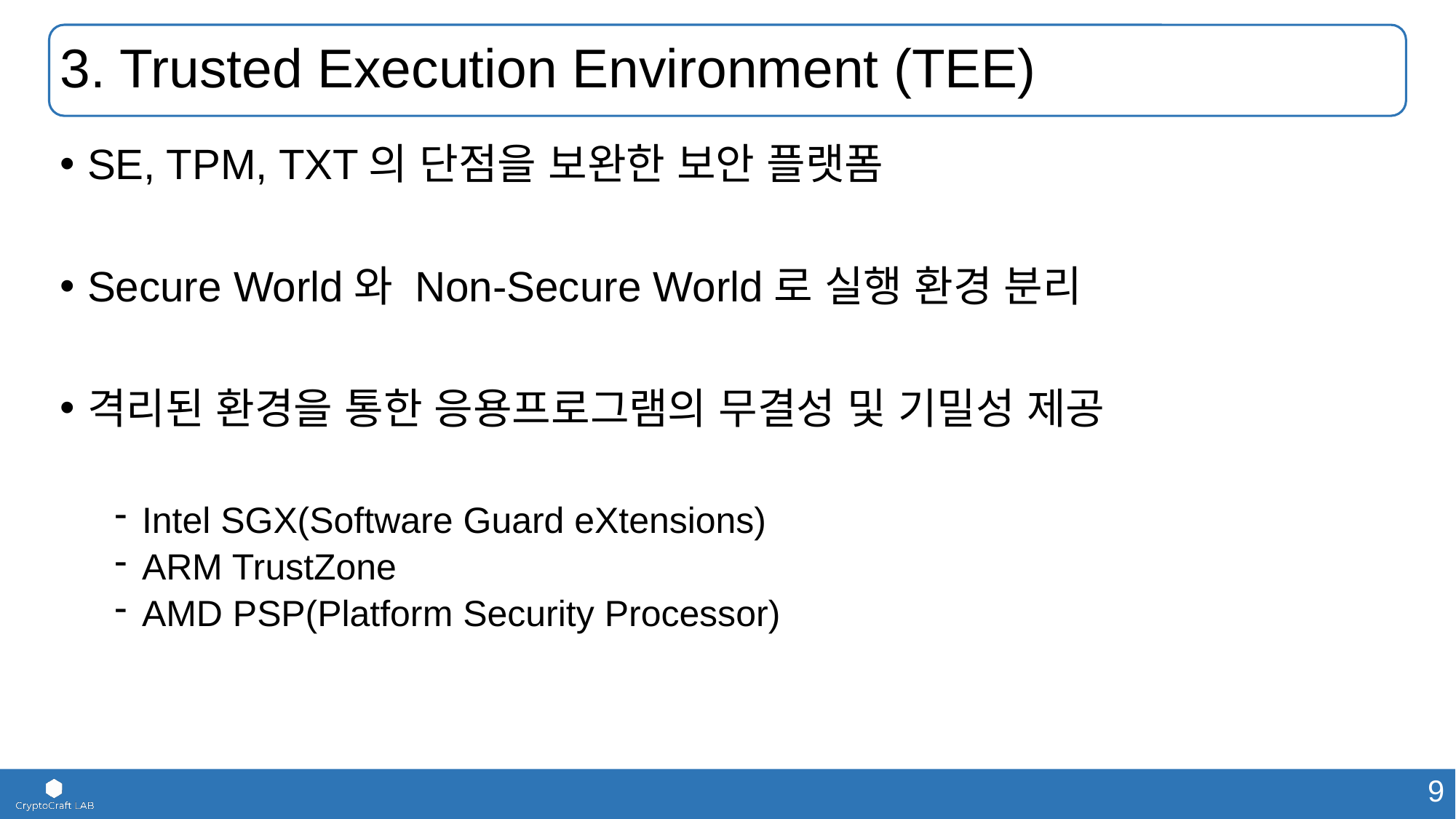

# 3. Trusted Execution Environment (TEE)
SE, TPM, TXT의 단점을 보완한 보안 플랫폼

Secure World와 Non-Secure World로 실행 환경 분리

격리된 환경을 통한 응용프로그램의 무결성 및 기밀성 제공

Intel SGX(Software Guard eXtensions)
ARM TrustZone
AMD PSP(Platform Security Processor)